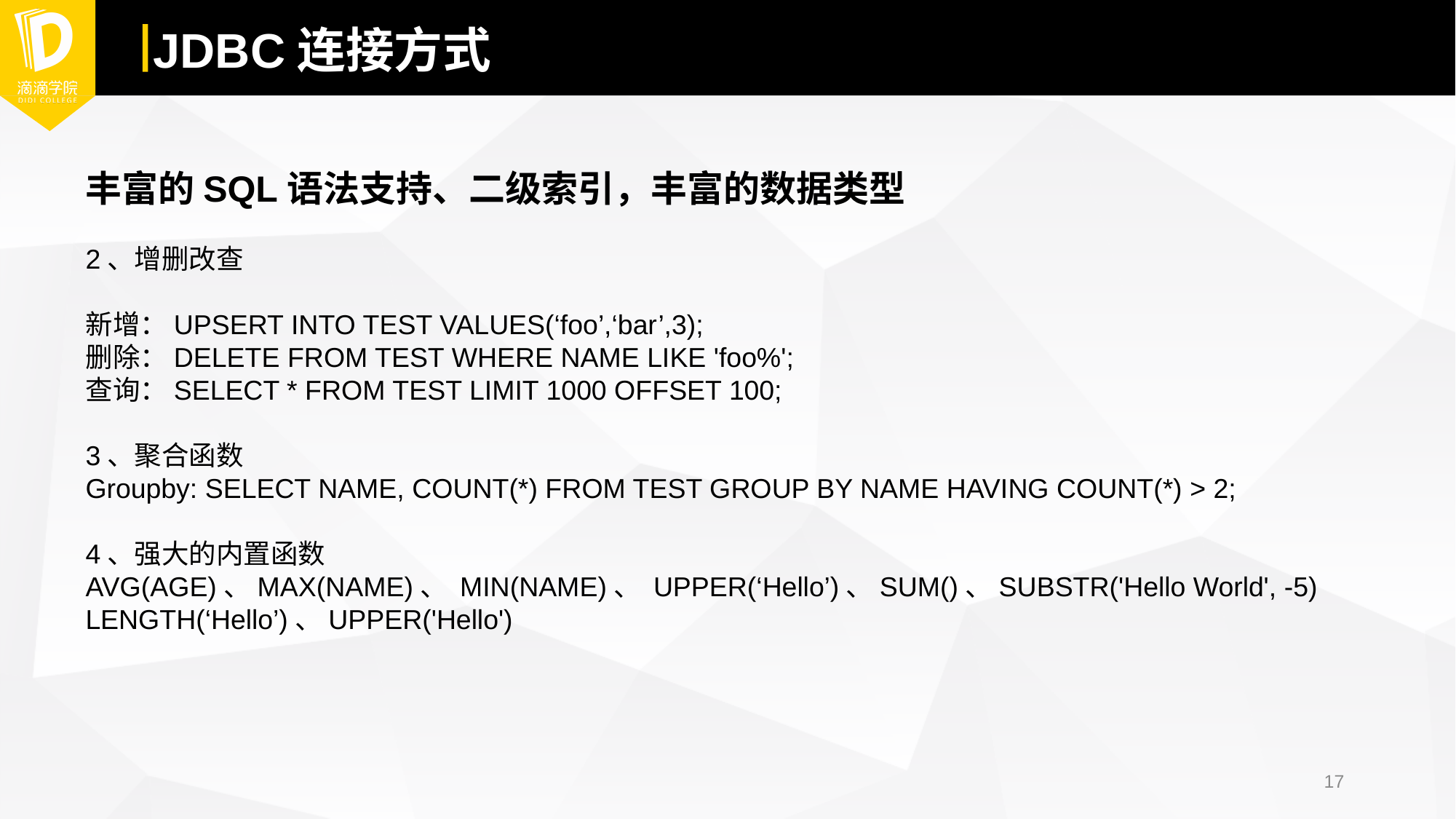

# JDBC连接方式
丰富的SQL语法支持、二级索引，丰富的数据类型

2、增删改查

新增：UPSERT INTO TEST VALUES(‘foo’,‘bar’,3);
删除：DELETE FROM TEST WHERE NAME LIKE 'foo%';
查询：SELECT * FROM TEST LIMIT 1000 OFFSET 100;

3、聚合函数
Groupby: SELECT NAME, COUNT(*) FROM TEST GROUP BY NAME HAVING COUNT(*) > 2;

4、强大的内置函数
AVG(AGE)、MAX(NAME)、 MIN(NAME)、 UPPER(‘Hello’)、SUM()、SUBSTR('Hello World', -5)
LENGTH(‘Hello’)、UPPER('Hello')

17